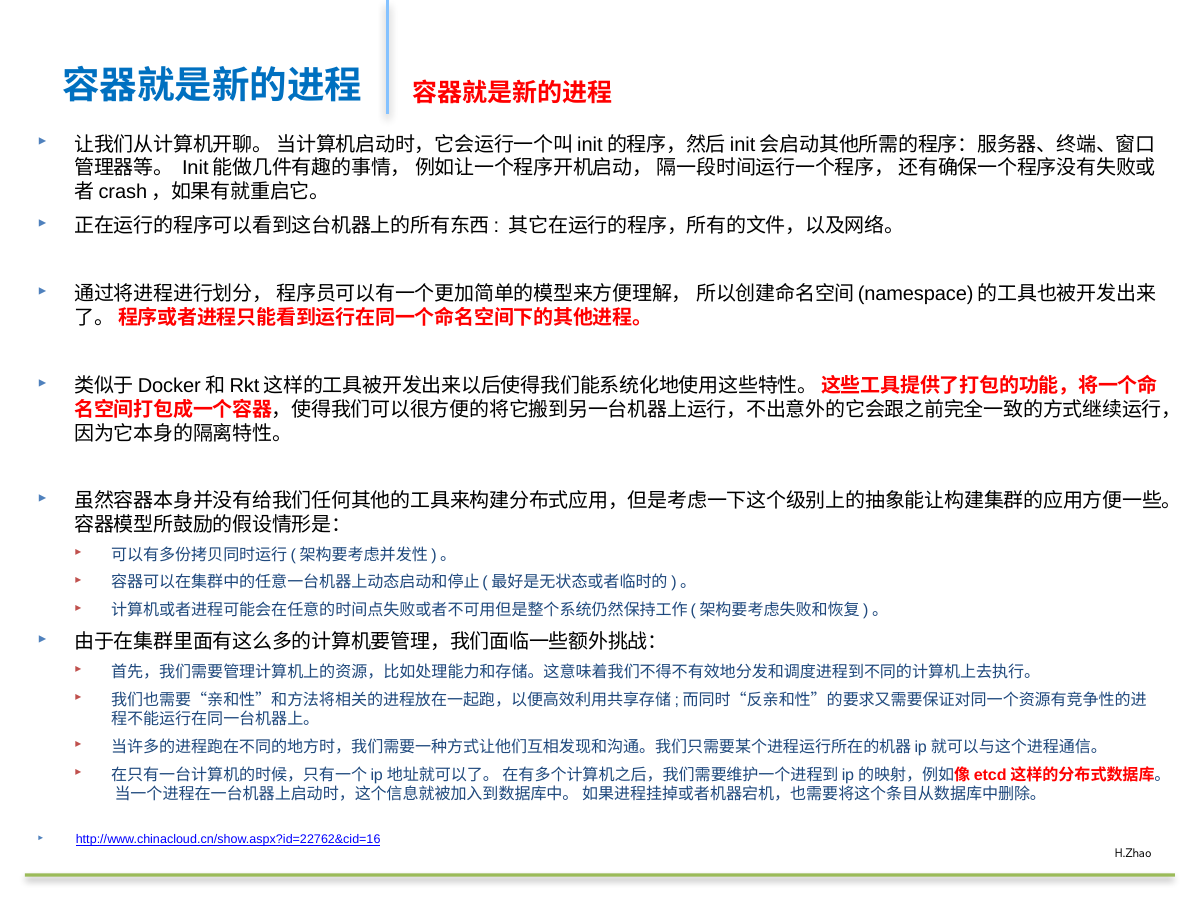

# 容器就是新的进程
容器就是新的进程
让我们从计算机开聊。 当计算机启动时，它会运行一个叫init的程序，然后init会启动其他所需的程序：服务器、终端、窗口管理器等。 Init能做几件有趣的事情， 例如让一个程序开机启动， 隔一段时间运行一个程序， 还有确保一个程序没有失败或者crash，如果有就重启它。
正在运行的程序可以看到这台机器上的所有东西: 其它在运行的程序，所有的文件，以及网络。

通过将进程进行划分， 程序员可以有一个更加简单的模型来方便理解， 所以创建命名空间(namespace)的工具也被开发出来了。 程序或者进程只能看到运行在同一个命名空间下的其他进程。

类似于Docker和Rkt这样的工具被开发出来以后使得我们能系统化地使用这些特性。 这些工具提供了打包的功能，将一个命名空间打包成一个容器，使得我们可以很方便的将它搬到另一台机器上运行，不出意外的它会跟之前完全一致的方式继续运行，因为它本身的隔离特性。

虽然容器本身并没有给我们任何其他的工具来构建分布式应用，但是考虑一下这个级别上的抽象能让构建集群的应用方便一些。容器模型所鼓励的假设情形是：
可以有多份拷贝同时运行(架构要考虑并发性)。
容器可以在集群中的任意一台机器上动态启动和停止(最好是无状态或者临时的)。
计算机或者进程可能会在任意的时间点失败或者不可用但是整个系统仍然保持工作(架构要考虑失败和恢复)。
由于在集群里面有这么多的计算机要管理，我们面临一些额外挑战：
首先，我们需要管理计算机上的资源，比如处理能力和存储。这意味着我们不得不有效地分发和调度进程到不同的计算机上去执行。
我们也需要“亲和性”和方法将相关的进程放在一起跑，以便高效利用共享存储;而同时“反亲和性”的要求又需要保证对同一个资源有竞争性的进程不能运行在同一台机器上。
当许多的进程跑在不同的地方时，我们需要一种方式让他们互相发现和沟通。我们只需要某个进程运行所在的机器ip就可以与这个进程通信。
在只有一台计算机的时候，只有一个ip地址就可以了。 在有多个计算机之后，我们需要维护一个进程到ip的映射，例如像etcd这样的分布式数据库。 当一个进程在一台机器上启动时，这个信息就被加入到数据库中。 如果进程挂掉或者机器宕机，也需要将这个条目从数据库中删除。
http://www.chinacloud.cn/show.aspx?id=22762&cid=16